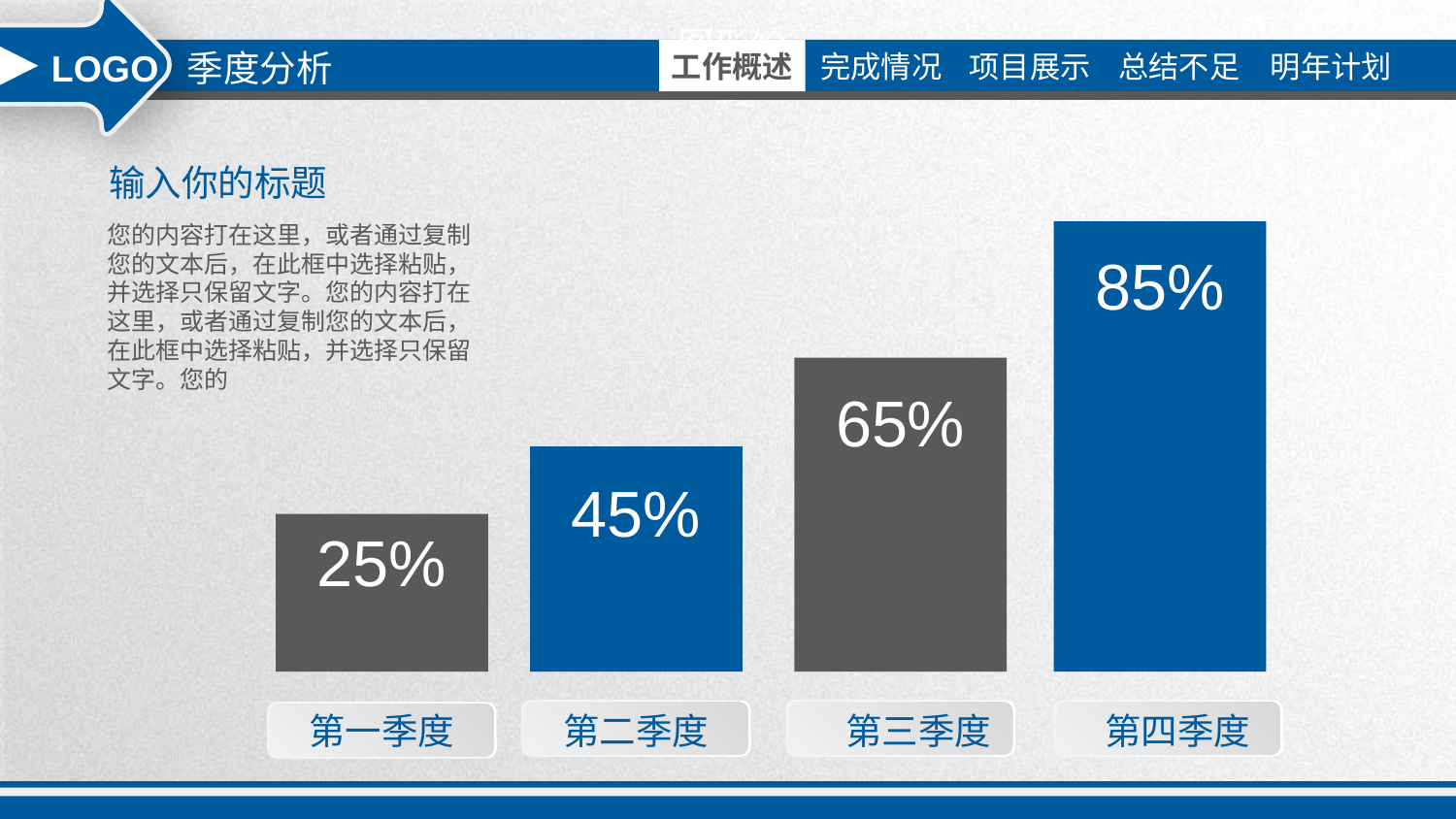

季度分析
LOGO

输入你的标题
您的内容打在这里，或者通过复制您的文本后，在此框中选择粘贴，并选择只保留文字。您的内容打在这里，或者通过复制您的文本后，在此框中选择粘贴，并选择只保留文字。您的

85%

65%

45%

25%

第一季度
第二季度
第三季度
第四季度

延时符